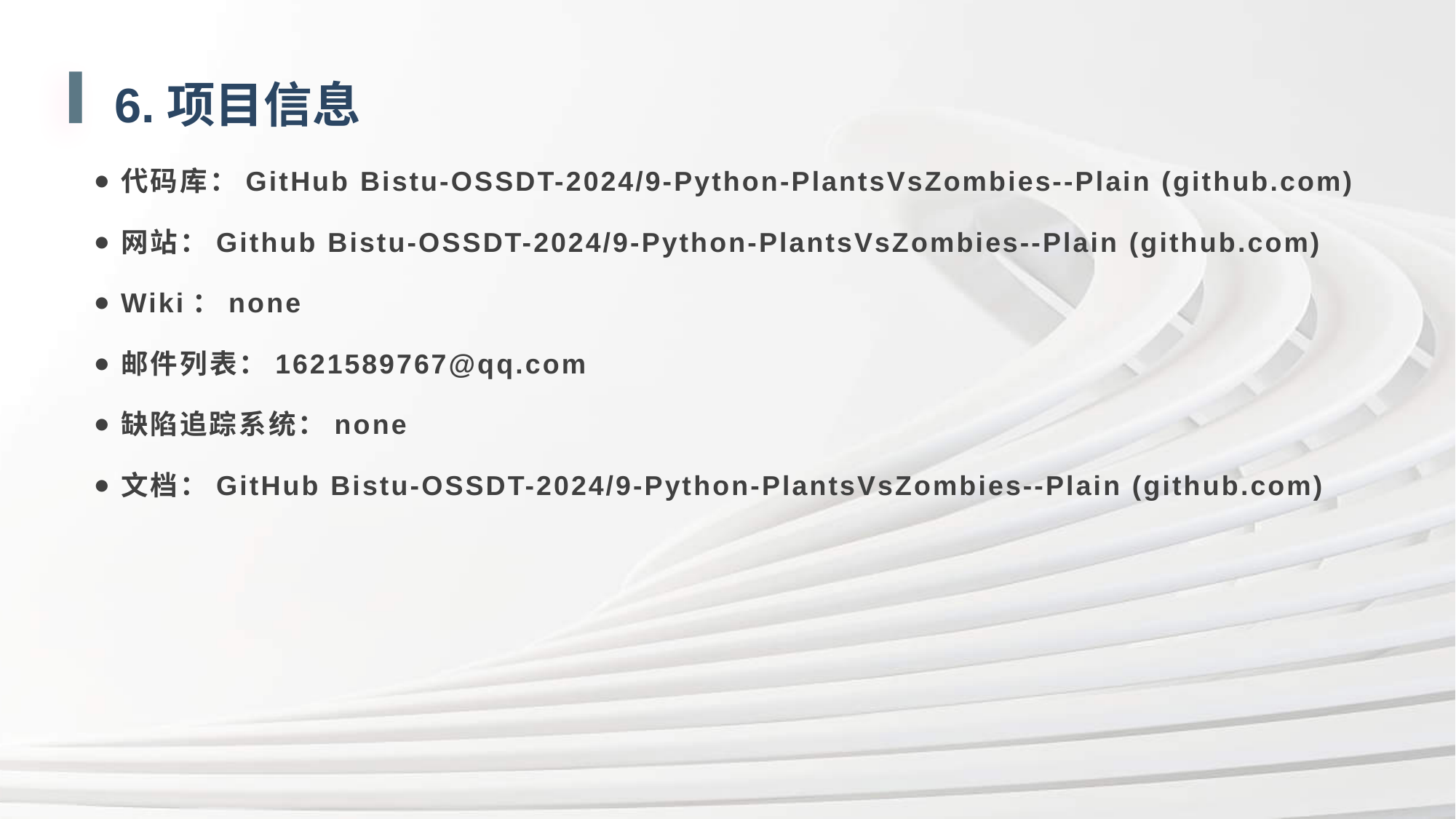

6.项目信息
代码库：GitHub Bistu-OSSDT-2024/9-Python-PlantsVsZombies--Plain (github.com)
网站：Github Bistu-OSSDT-2024/9-Python-PlantsVsZombies--Plain (github.com)
Wiki：none
邮件列表：1621589767@qq.com
缺陷追踪系统：none
文档：GitHub Bistu-OSSDT-2024/9-Python-PlantsVsZombies--Plain (github.com)